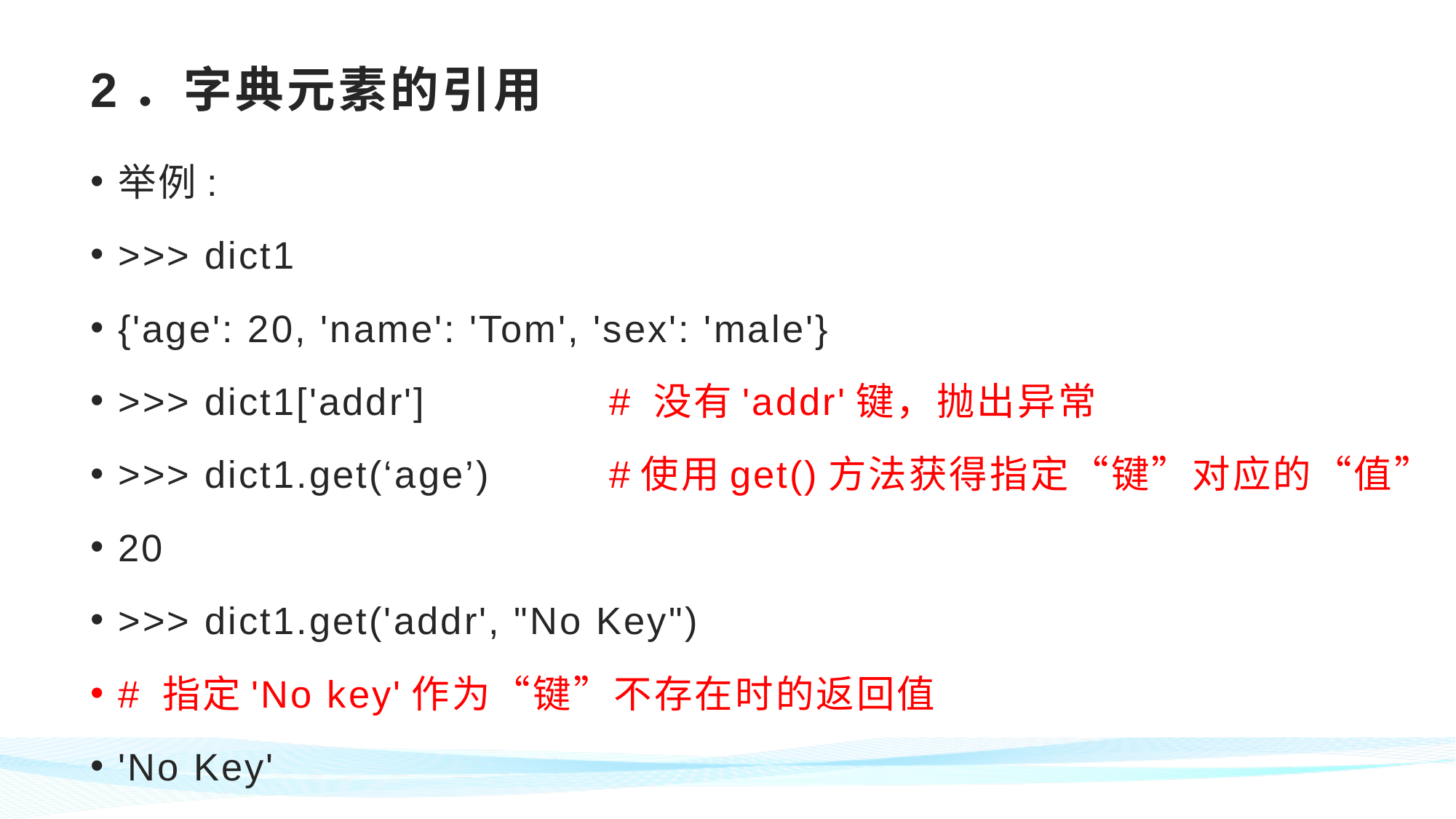

# 2．字典元素的引用
举例:
>>> dict1
{'age': 20, 'name': 'Tom', 'sex': 'male'}
>>> dict1['addr']         	# 没有'addr'键，抛出异常
>>> dict1.get(‘age’)    	#使用get()方法获得指定“键”对应的“值”
20
>>> dict1.get('addr', "No Key")
# 指定'No key'作为“键”不存在时的返回值
'No Key'
11